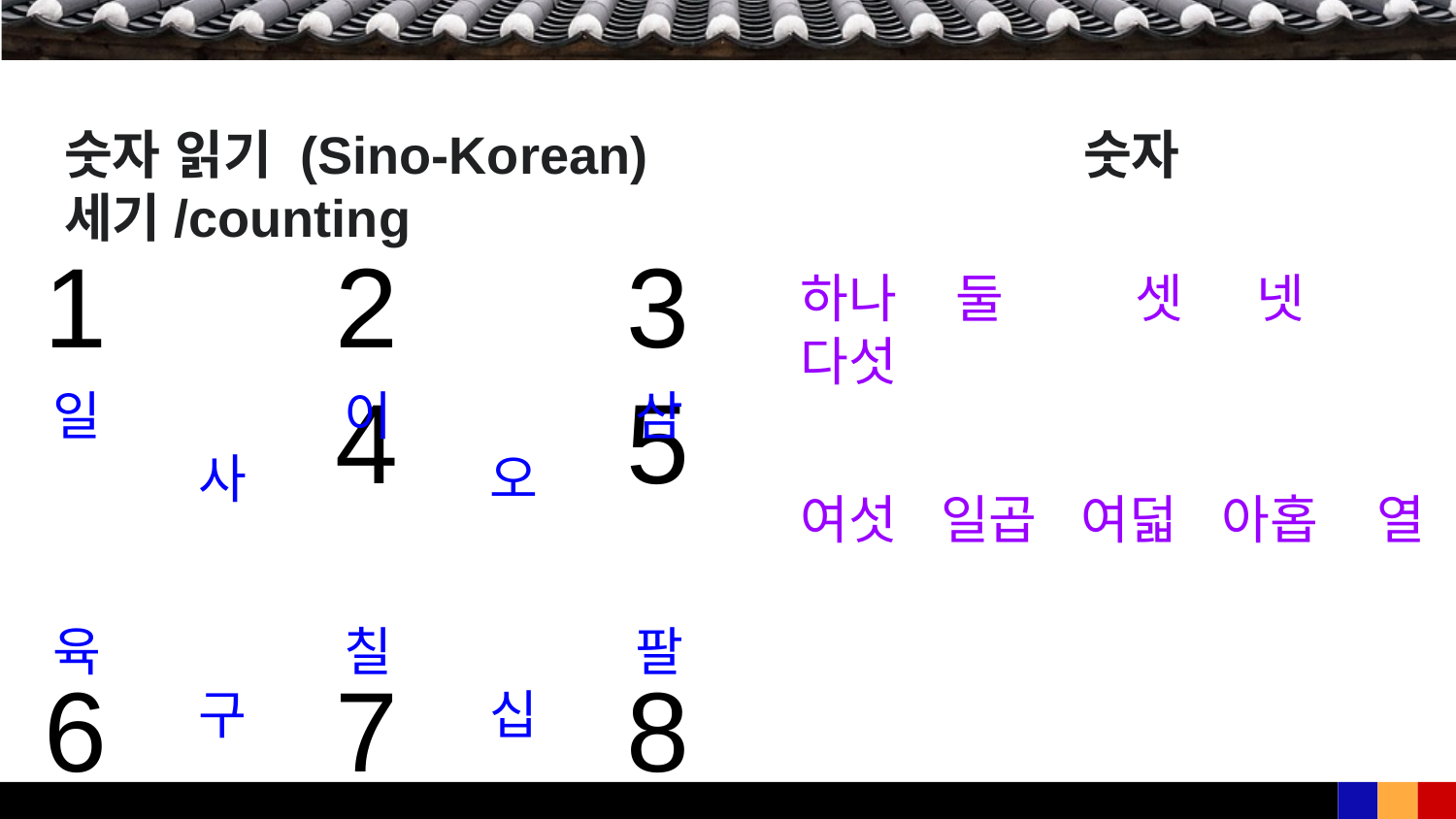

# 숫자 읽기 (Sino-Korean)			숫자 세기/counting
1		2		3		4		5
6		7		8		9	 10
하나    둘	   셋     넷	    다섯
일		이		삼		사		오
여섯   일곱   여덟   아홉    열
육		칠		팔		구		십